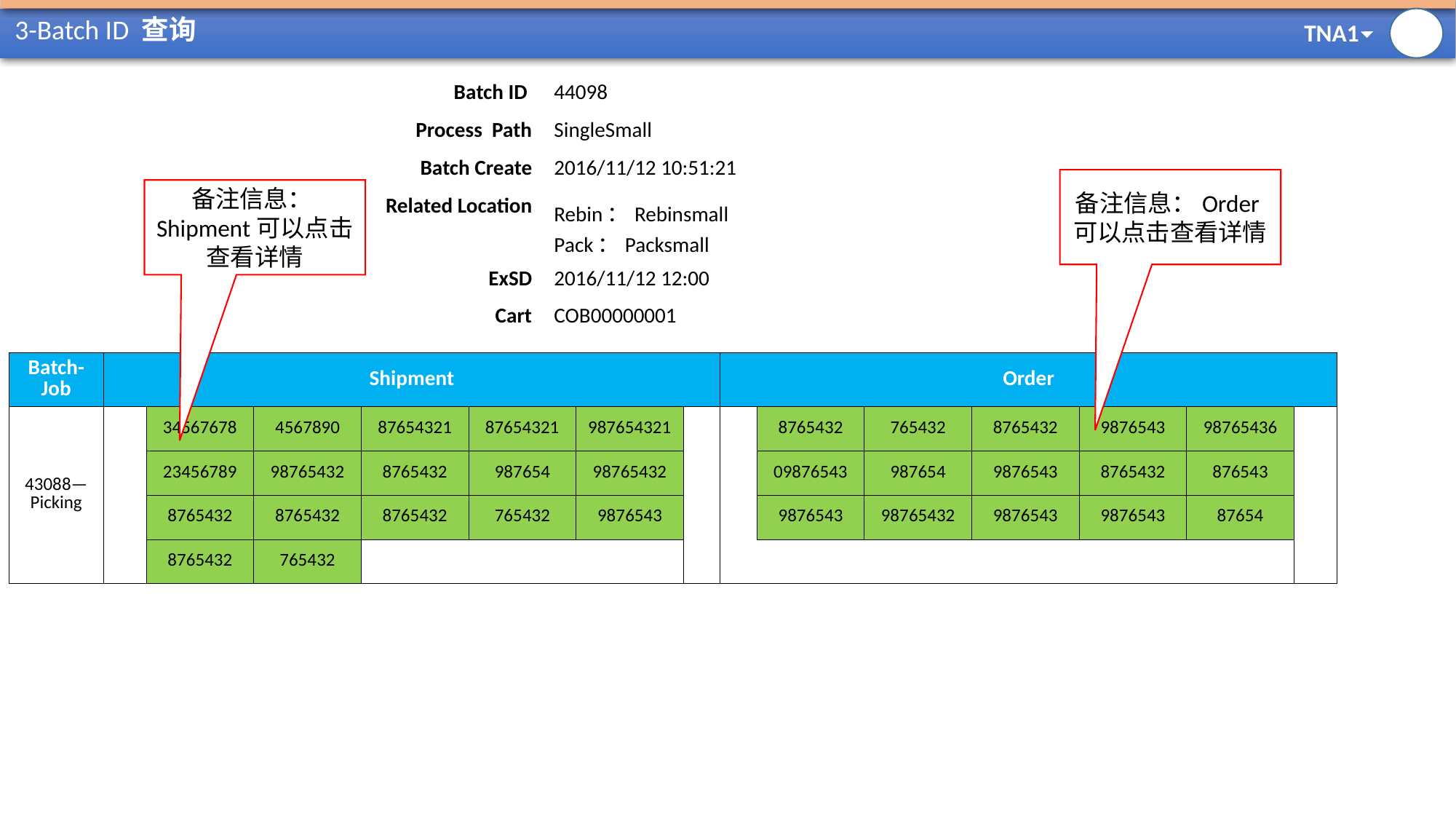

# 3-Batch ID 查询
| Batch ID | 44098 |
| --- | --- |
| Process Path | SingleSmall |
| Batch Create | 2016/11/12 10:51:21 |
| Related Location | Rebin：Rebinsmall Pack：Packsmall |
| ExSD | 2016/11/12 12:00 |
| Cart | COB00000001 |
备注信息：Order可以点击查看详情
备注信息：Shipment可以点击查看详情
| Batch-Job | Shipment |  |  |  |  |  |  | Order |  |  |  |  |  |  |
| --- | --- | --- | --- | --- | --- | --- | --- | --- | --- | --- | --- | --- | --- | --- |
| 43088—Picking |  | 34567678 | 4567890 | 87654321 | 87654321 | 987654321 |  |  | 8765432 | 765432 | 8765432 | 9876543 | 98765436 |  |
|  |  | 23456789 | 98765432 | 8765432 | 987654 | 98765432 |  |  | 09876543 | 987654 | 9876543 | 8765432 | 876543 |  |
|  |  | 8765432 | 8765432 | 8765432 | 765432 | 9876543 |  |  | 9876543 | 98765432 | 9876543 | 9876543 | 87654 |  |
|  |  | 8765432 | 765432 |  |  |  |  |  |  |  |  |  |  |  |